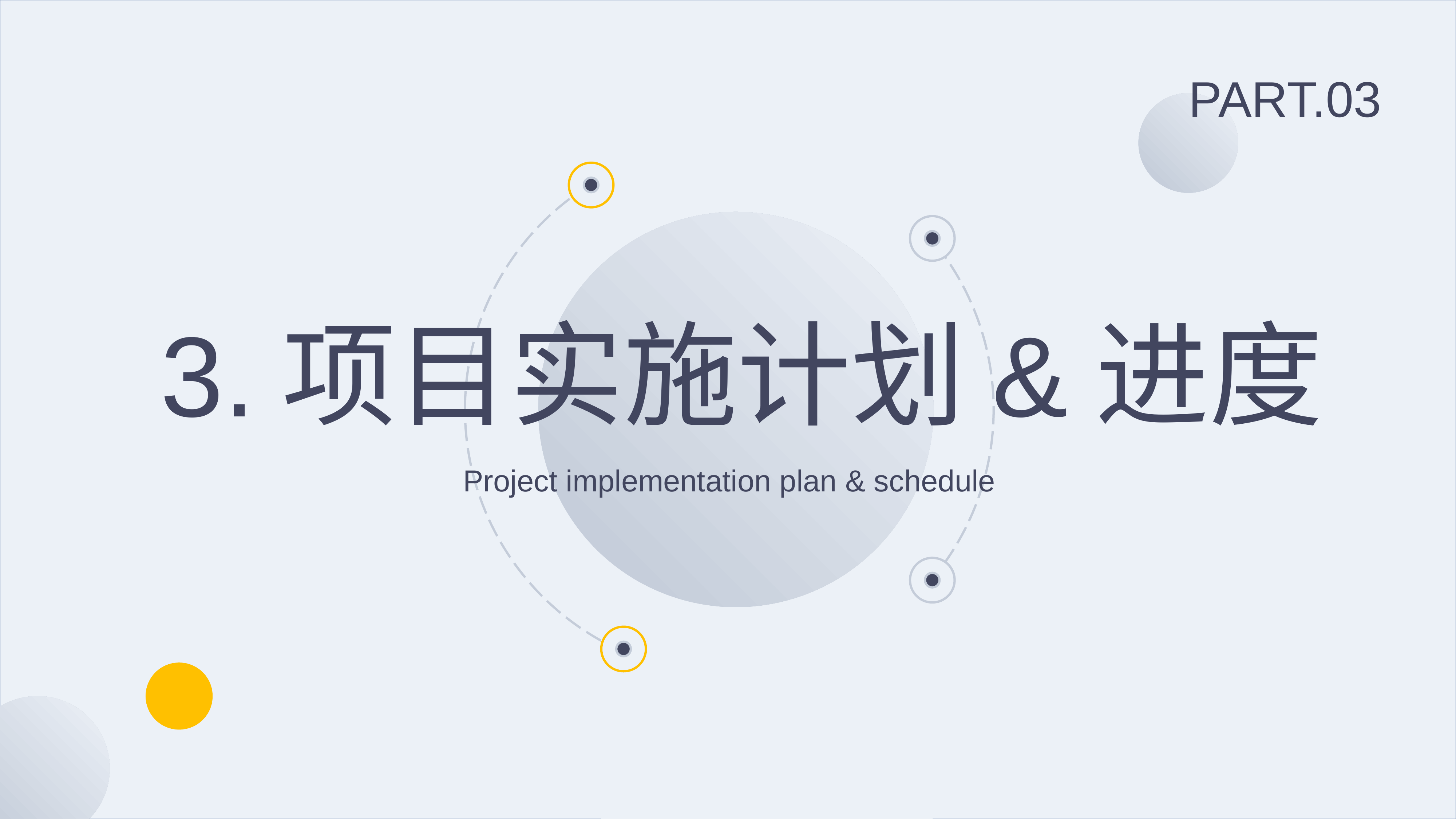

PART.03

3.项目实施计划&进度
Project implementation plan & schedule